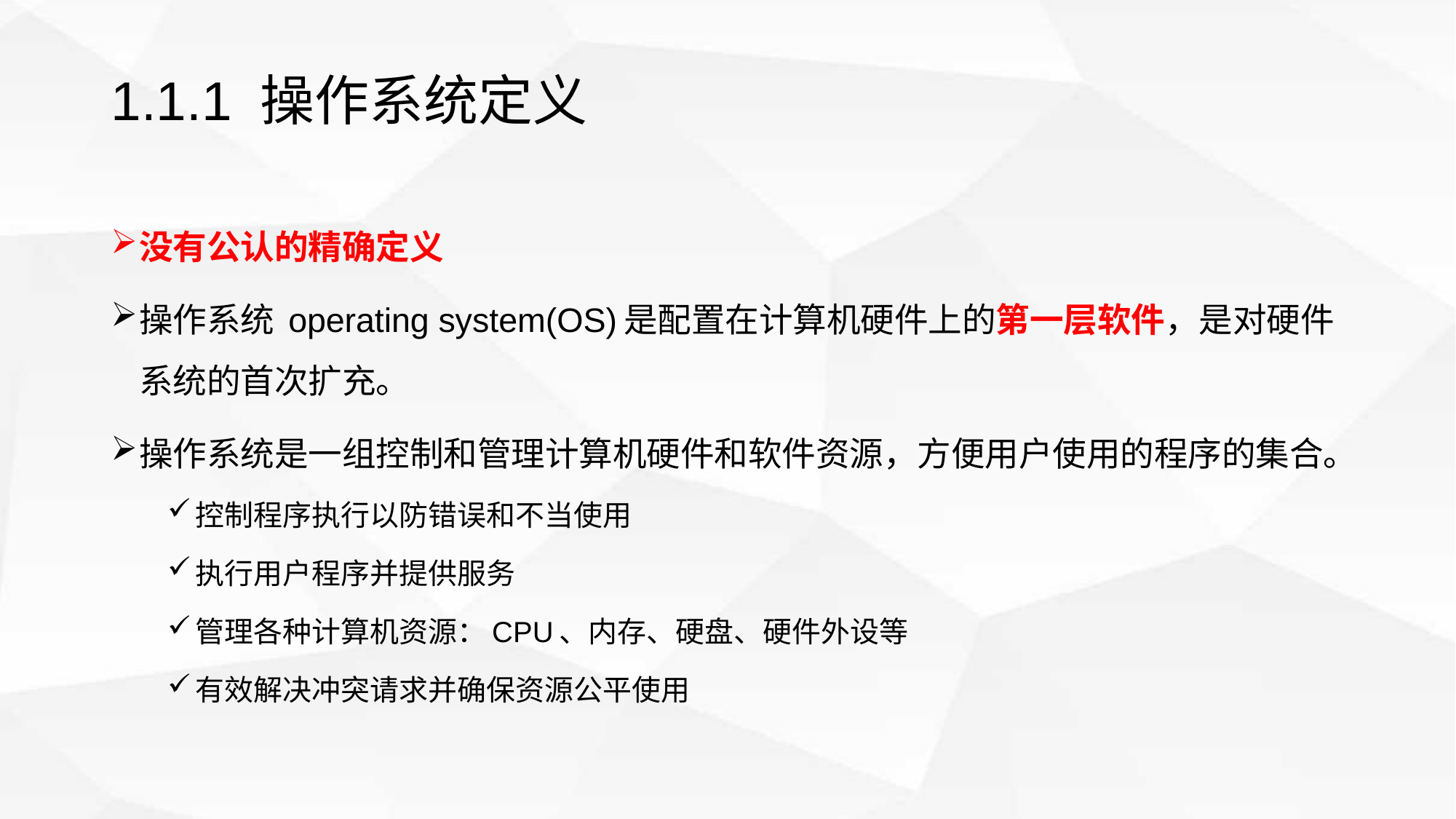

# 1.1.1 操作系统定义
没有公认的精确定义
操作系统 operating system(OS)是配置在计算机硬件上的第一层软件，是对硬件系统的首次扩充。
操作系统是一组控制和管理计算机硬件和软件资源，方便用户使用的程序的集合。
控制程序执行以防错误和不当使用
执行用户程序并提供服务
管理各种计算机资源：CPU、内存、硬盘、硬件外设等
有效解决冲突请求并确保资源公平使用